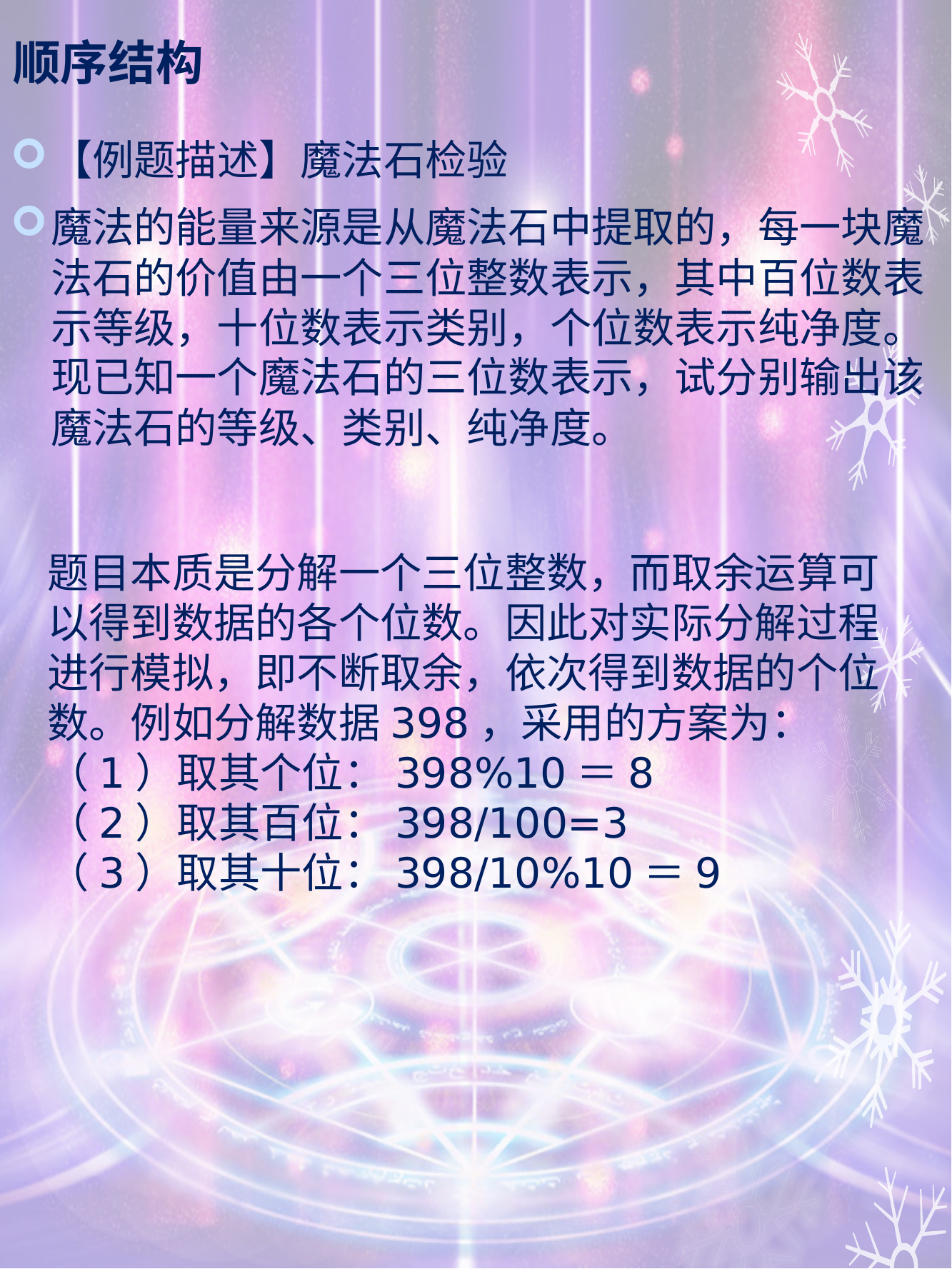

# 顺序结构
【例题描述】魔法石检验
魔法的能量来源是从魔法石中提取的，每一块魔法石的价值由一个三位整数表示，其中百位数表示等级，十位数表示类别，个位数表示纯净度。现已知一个魔法石的三位数表示，试分别输出该魔法石的等级、类别、纯净度。
题目本质是分解一个三位整数，而取余运算可以得到数据的各个位数。因此对实际分解过程进行模拟，即不断取余，依次得到数据的个位数。例如分解数据398，采用的方案为：
（1）取其个位：398%10＝8
（2）取其百位：398/100=3
（3）取其十位：398/10%10＝9